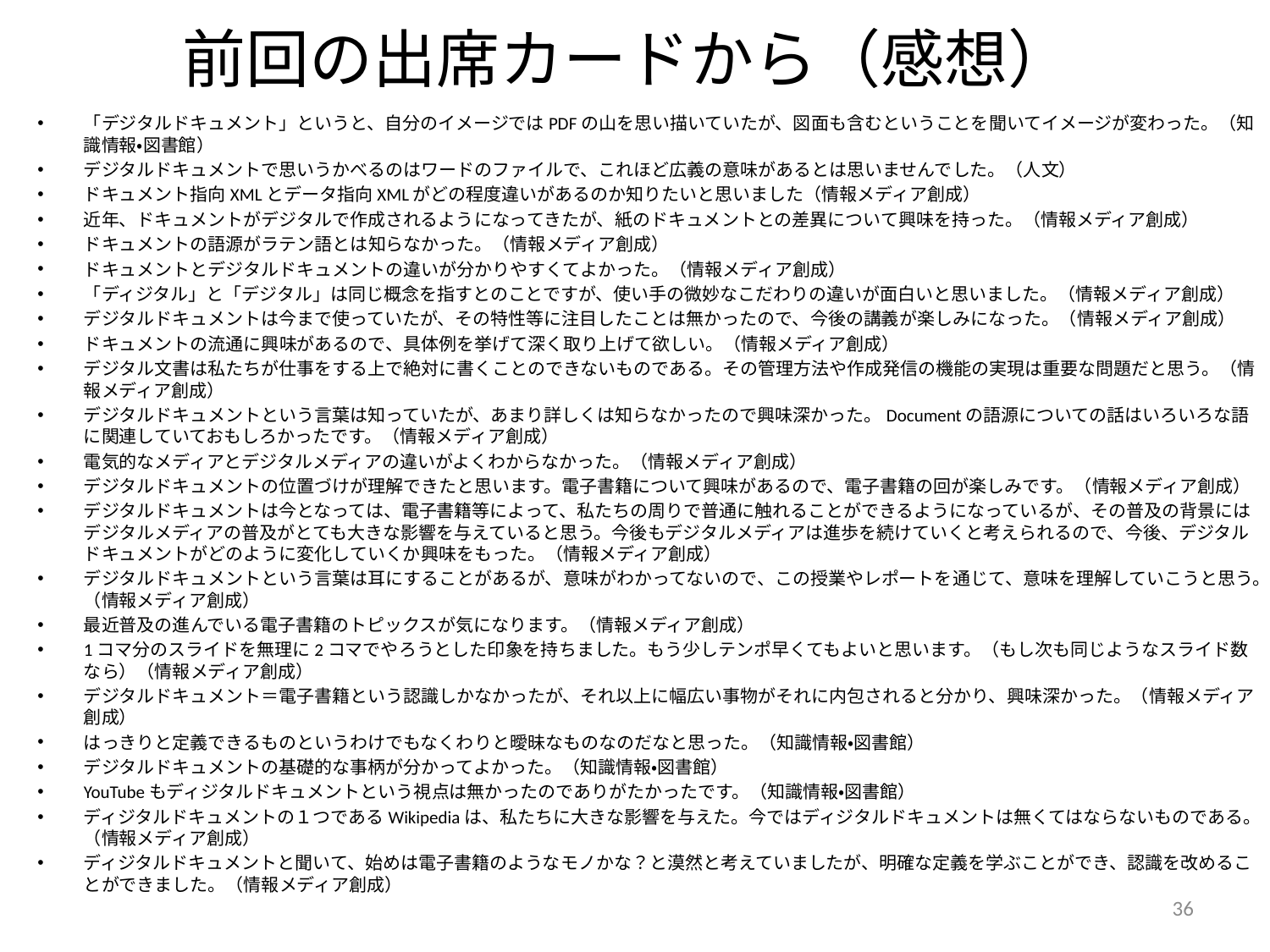

# 前回の出席カードから（感想）
「デジタルドキュメント」というと、自分のイメージではPDFの山を思い描いていたが、図面も含むということを聞いてイメージが変わった。（知識情報・図書館）
デジタルドキュメントで思いうかべるのはワードのファイルで、これほど広義の意味があるとは思いませんでした。（人文）
ドキュメント指向XMLとデータ指向XMLがどの程度違いがあるのか知りたいと思いました（情報メディア創成）
近年、ドキュメントがデジタルで作成されるようになってきたが、紙のドキュメントとの差異について興味を持った。（情報メディア創成）
ドキュメントの語源がラテン語とは知らなかった。（情報メディア創成）
ドキュメントとデジタルドキュメントの違いが分かりやすくてよかった。（情報メディア創成）
「ディジタル」と「デジタル」は同じ概念を指すとのことですが、使い手の微妙なこだわりの違いが面白いと思いました。（情報メディア創成）
デジタルドキュメントは今まで使っていたが、その特性等に注目したことは無かったので、今後の講義が楽しみになった。（情報メディア創成）
ドキュメントの流通に興味があるので、具体例を挙げて深く取り上げて欲しい。（情報メディア創成）
デジタル文書は私たちが仕事をする上で絶対に書くことのできないものである。その管理方法や作成発信の機能の実現は重要な問題だと思う。（情報メディア創成）
デジタルドキュメントという言葉は知っていたが、あまり詳しくは知らなかったので興味深かった。Documentの語源についての話はいろいろな語に関連していておもしろかったです。（情報メディア創成）
電気的なメディアとデジタルメディアの違いがよくわからなかった。（情報メディア創成）
デジタルドキュメントの位置づけが理解できたと思います。電子書籍について興味があるので、電子書籍の回が楽しみです。（情報メディア創成）
デジタルドキュメントは今となっては、電子書籍等によって、私たちの周りで普通に触れることができるようになっているが、その普及の背景にはデジタルメディアの普及がとても大きな影響を与えていると思う。今後もデジタルメディアは進歩を続けていくと考えられるので、今後、デジタルドキュメントがどのように変化していくか興味をもった。（情報メディア創成）
デジタルドキュメントという言葉は耳にすることがあるが、意味がわかってないので、この授業やレポートを通じて、意味を理解していこうと思う。（情報メディア創成）
最近普及の進んでいる電子書籍のトピックスが気になります。（情報メディア創成）
1コマ分のスライドを無理に2コマでやろうとした印象を持ちました。もう少しテンポ早くてもよいと思います。（もし次も同じようなスライド数なら）（情報メディア創成）
デジタルドキュメント＝電子書籍という認識しかなかったが、それ以上に幅広い事物がそれに内包されると分かり、興味深かった。（情報メディア創成）
はっきりと定義できるものというわけでもなくわりと曖昧なものなのだなと思った。（知識情報・図書館）
デジタルドキュメントの基礎的な事柄が分かってよかった。（知識情報・図書館）
YouTubeもディジタルドキュメントという視点は無かったのでありがたかったです。（知識情報・図書館）
ディジタルドキュメントの１つであるWikipediaは、私たちに大きな影響を与えた。今ではディジタルドキュメントは無くてはならないものである。（情報メディア創成）
ディジタルドキュメントと聞いて、始めは電子書籍のようなモノかな？と漠然と考えていましたが、明確な定義を学ぶことができ、認識を改めることができました。（情報メディア創成）
36